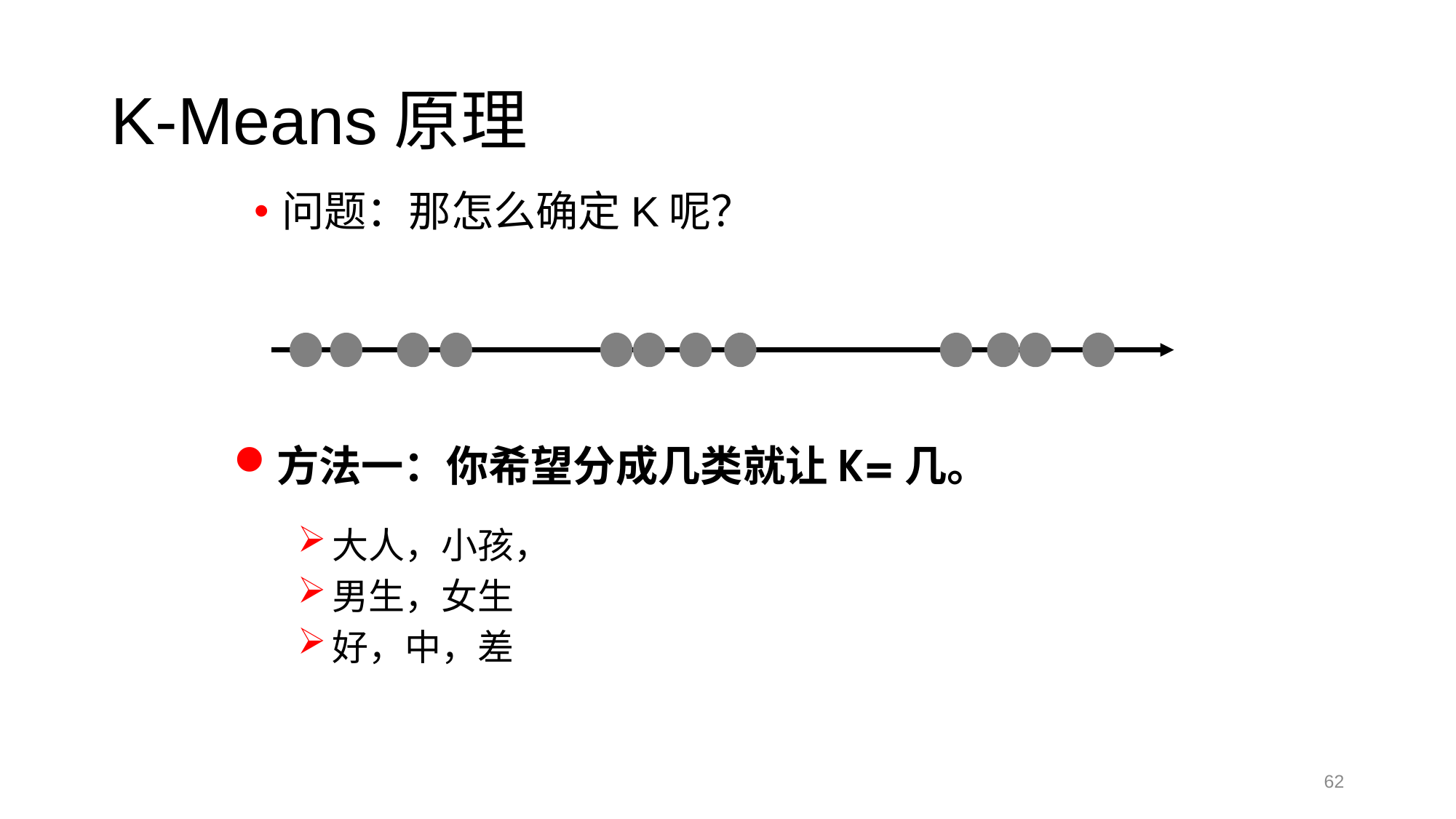

# K-Means原理
问题：那怎么确定K呢？

方法一：你希望分成几类就让K=几。
大人，小孩，
男生，女生
好，中，差
62